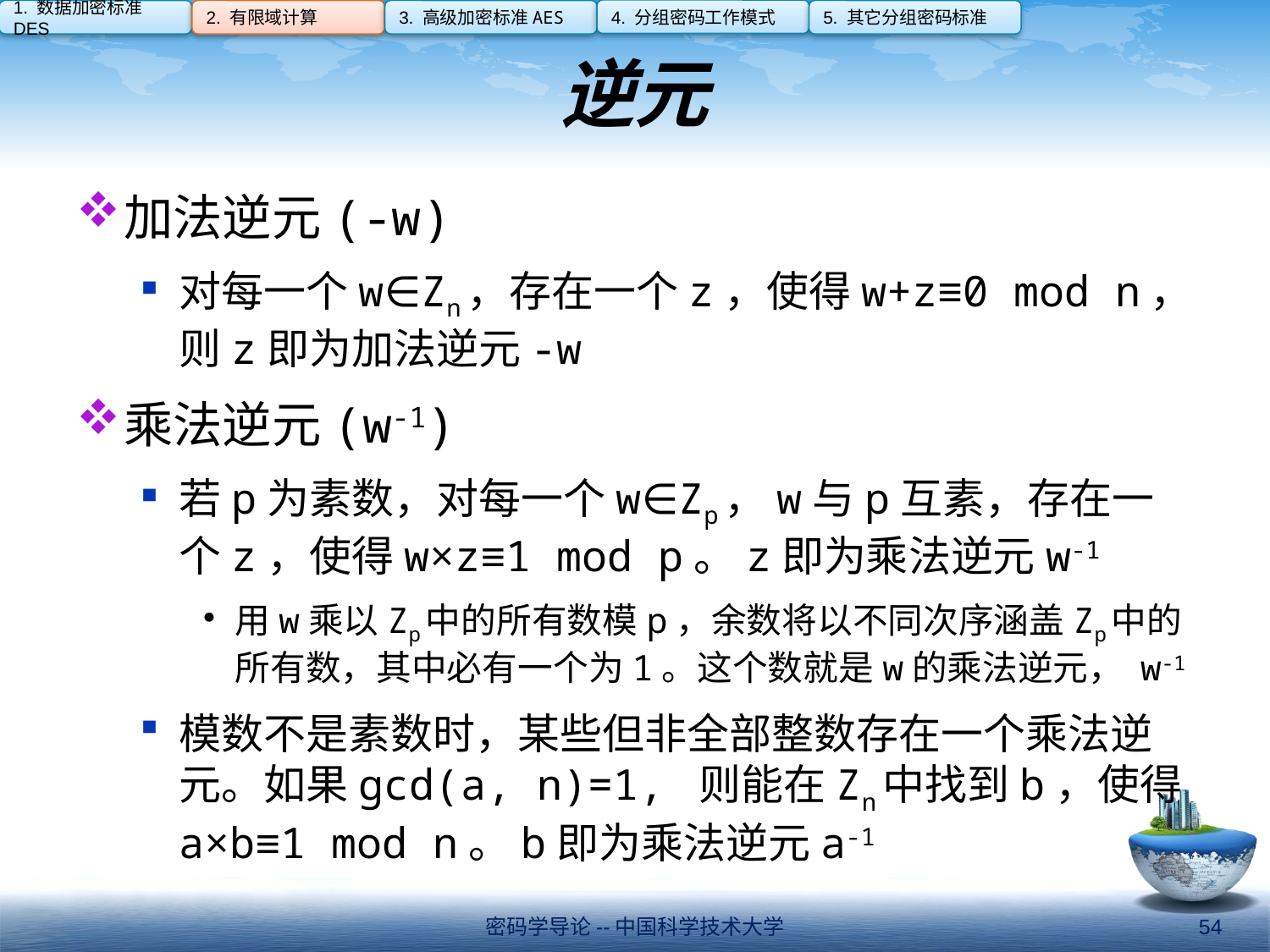

4. 分组密码工作模式
1. 数据加密标准DES
2. 有限域计算
3. 高级加密标准AES
5. 其它分组密码标准
# 逆元
加法逆元(-w)
对每一个w∈Zn，存在一个z，使得w+z≡0 mod n，则z即为加法逆元-w
乘法逆元(w-1)
若p为素数，对每一个w∈Zp，w与p互素，存在一个z，使得w×z≡1 mod p。z即为乘法逆元w-1
用w乘以Zp中的所有数模p，余数将以不同次序涵盖Zp中的所有数，其中必有一个为1。这个数就是w的乘法逆元， w-1
模数不是素数时，某些但非全部整数存在一个乘法逆元。如果gcd(a, n)=1, 则能在Zn中找到b，使得a×b≡1 mod n。b即为乘法逆元a-1
密码学导论--中国科学技术大学
54